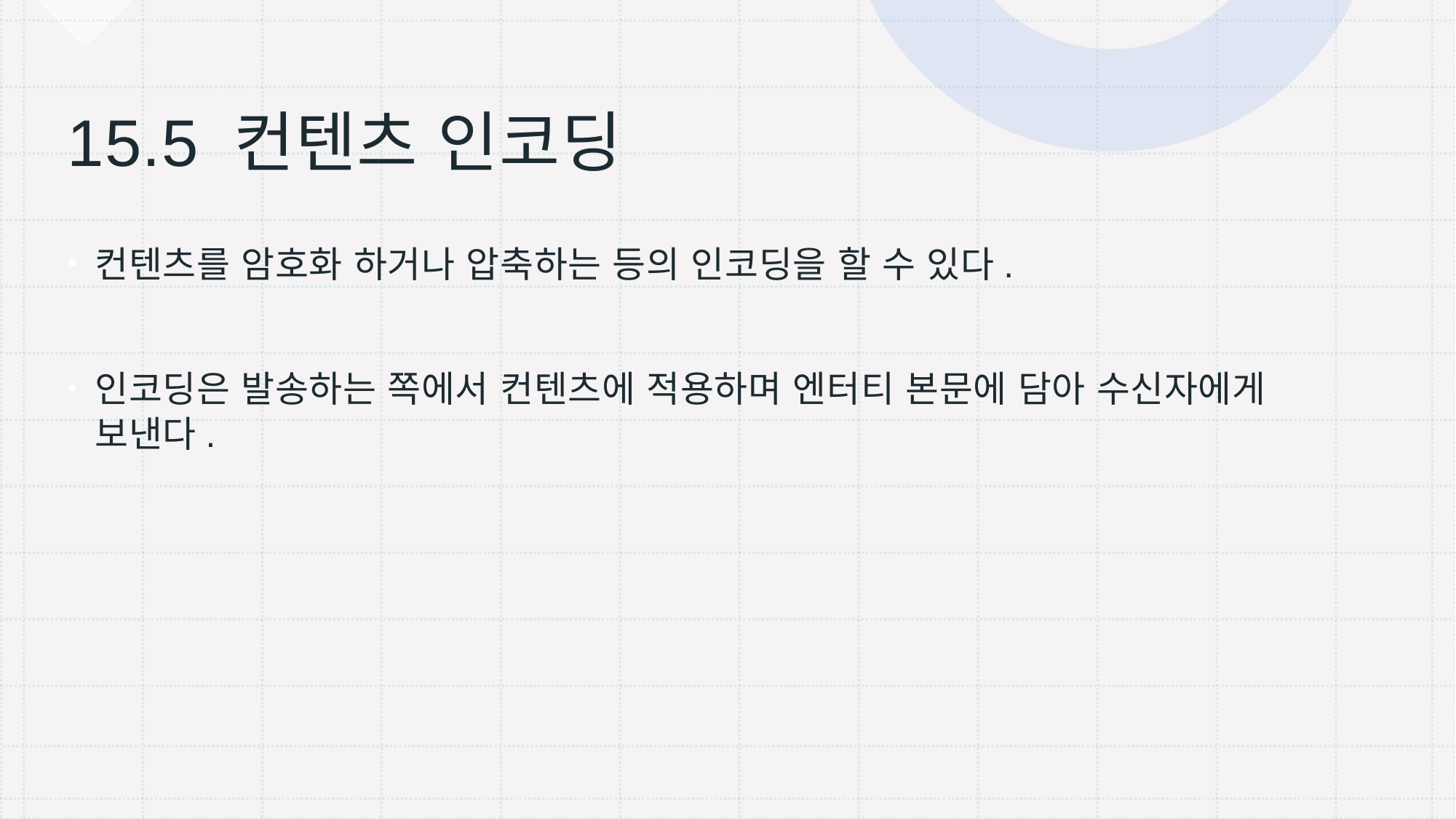

# 15.5 컨텐츠 인코딩
컨텐츠를 암호화 하거나 압축하는 등의 인코딩을 할 수 있다.

인코딩은 발송하는 쪽에서 컨텐츠에 적용하며 엔터티 본문에 담아 수신자에게 보낸다.